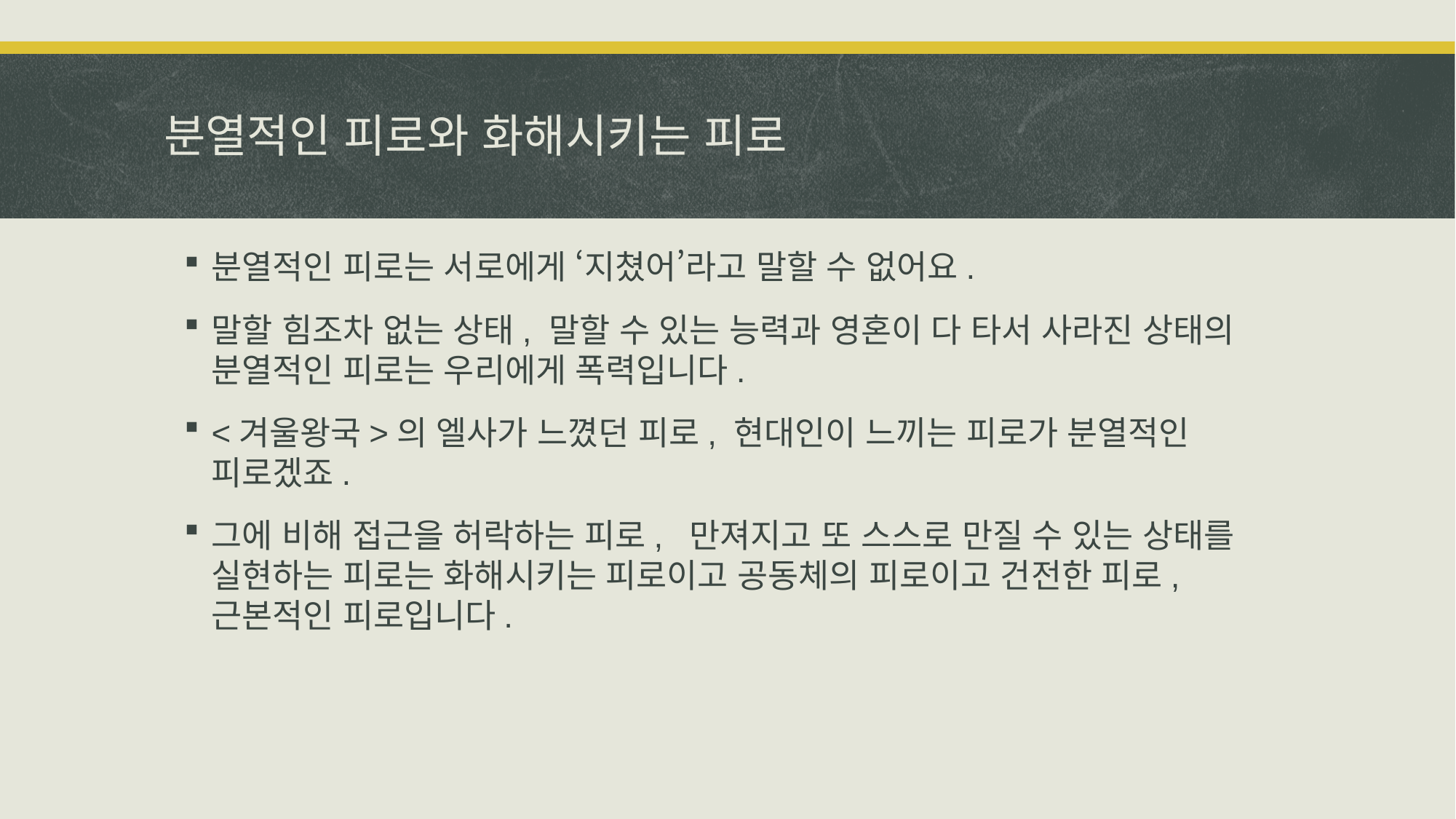

# 분열적인 피로와 화해시키는 피로
분열적인 피로는 서로에게 ‘지쳤어’라고 말할 수 없어요.
말할 힘조차 없는 상태, 말할 수 있는 능력과 영혼이 다 타서 사라진 상태의 분열적인 피로는 우리에게 폭력입니다.
<겨울왕국>의 엘사가 느꼈던 피로, 현대인이 느끼는 피로가 분열적인 피로겠죠.
그에 비해 접근을 허락하는 피로,  만져지고 또 스스로 만질 수 있는 상태를 실현하는 피로는 화해시키는 피로이고 공동체의 피로이고 건전한 피로, 근본적인 피로입니다.